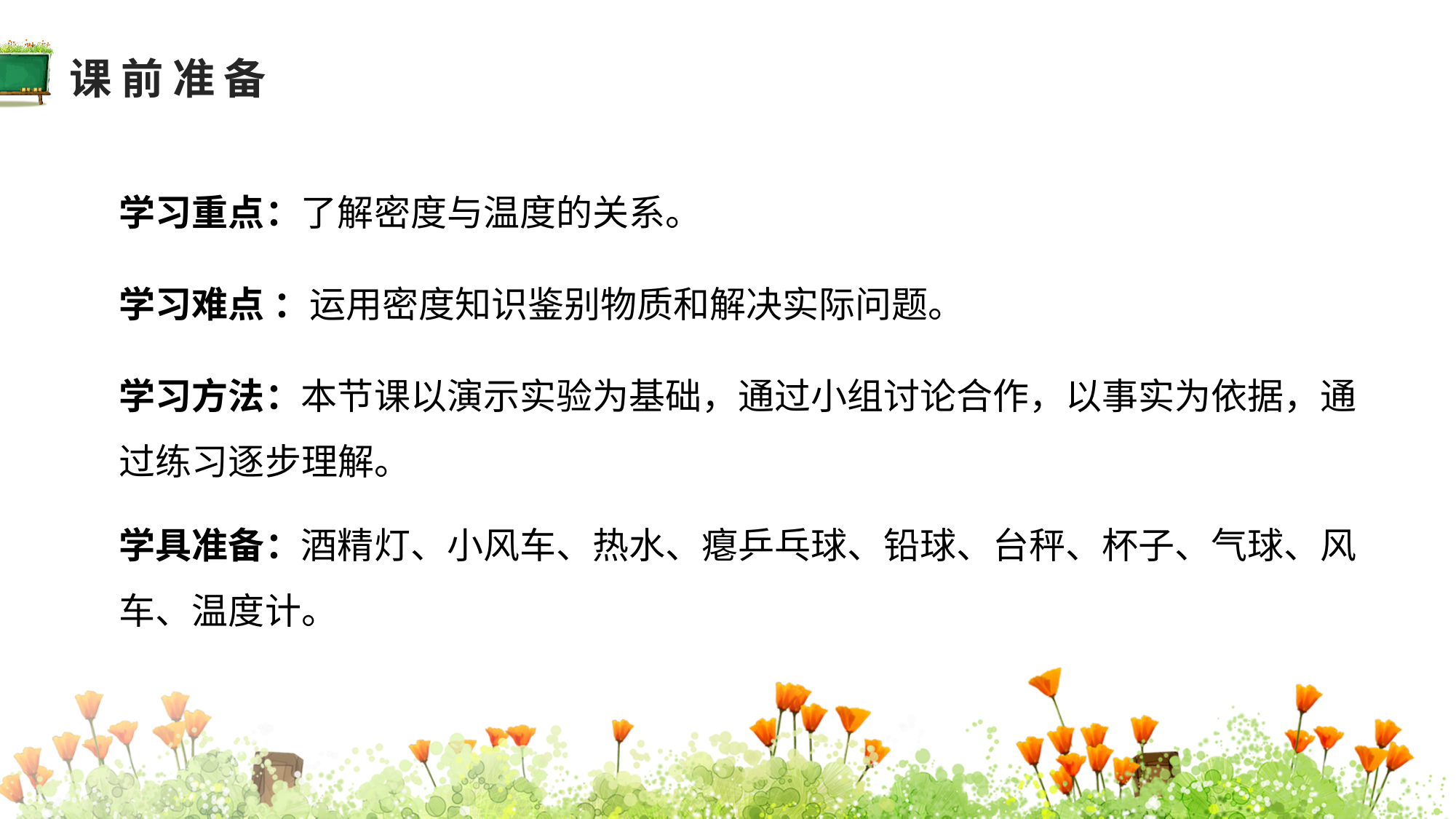

课前准备
学习重点：了解密度与温度的关系。
教学分析
学习难点 ：运用密度知识鉴别物质和解决实际问题。
学习方法：本节课以演示实验为基础，通过小组讨论合作，以事实为依据，通过练习逐步理解。
学具准备：酒精灯、小风车、热水、瘪乒乓球、铅球、台秤、杯子、气球、风车、温度计。